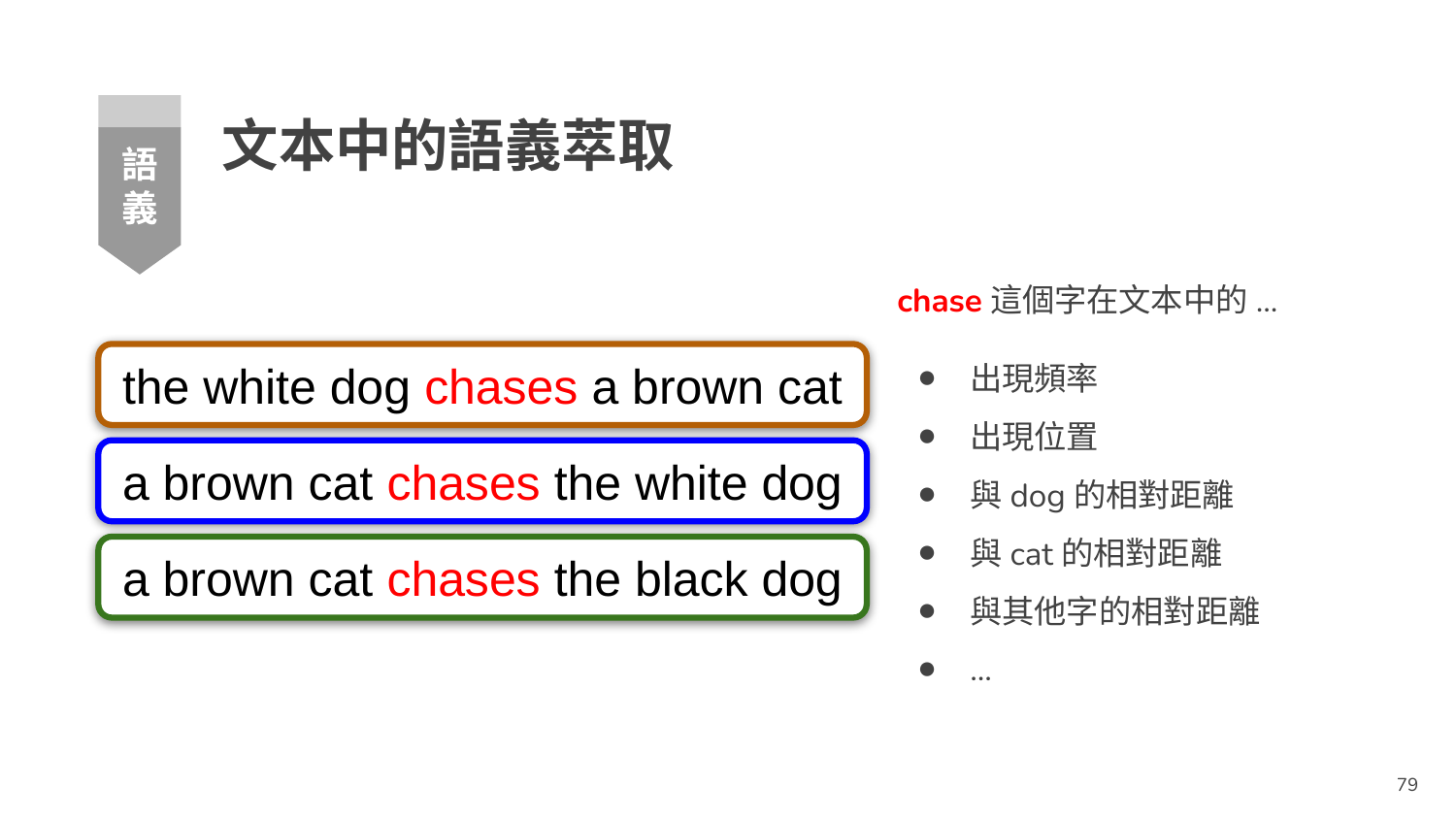

# 文本中的語義萃取
語義

chase這個字在文本中的...
出現頻率
出現位置
與dog的相對距離
與cat的相對距離
與其他字的相對距離
...
the white dog chases a brown cat
a brown cat chases the white dog
a brown cat chases the black dog
79